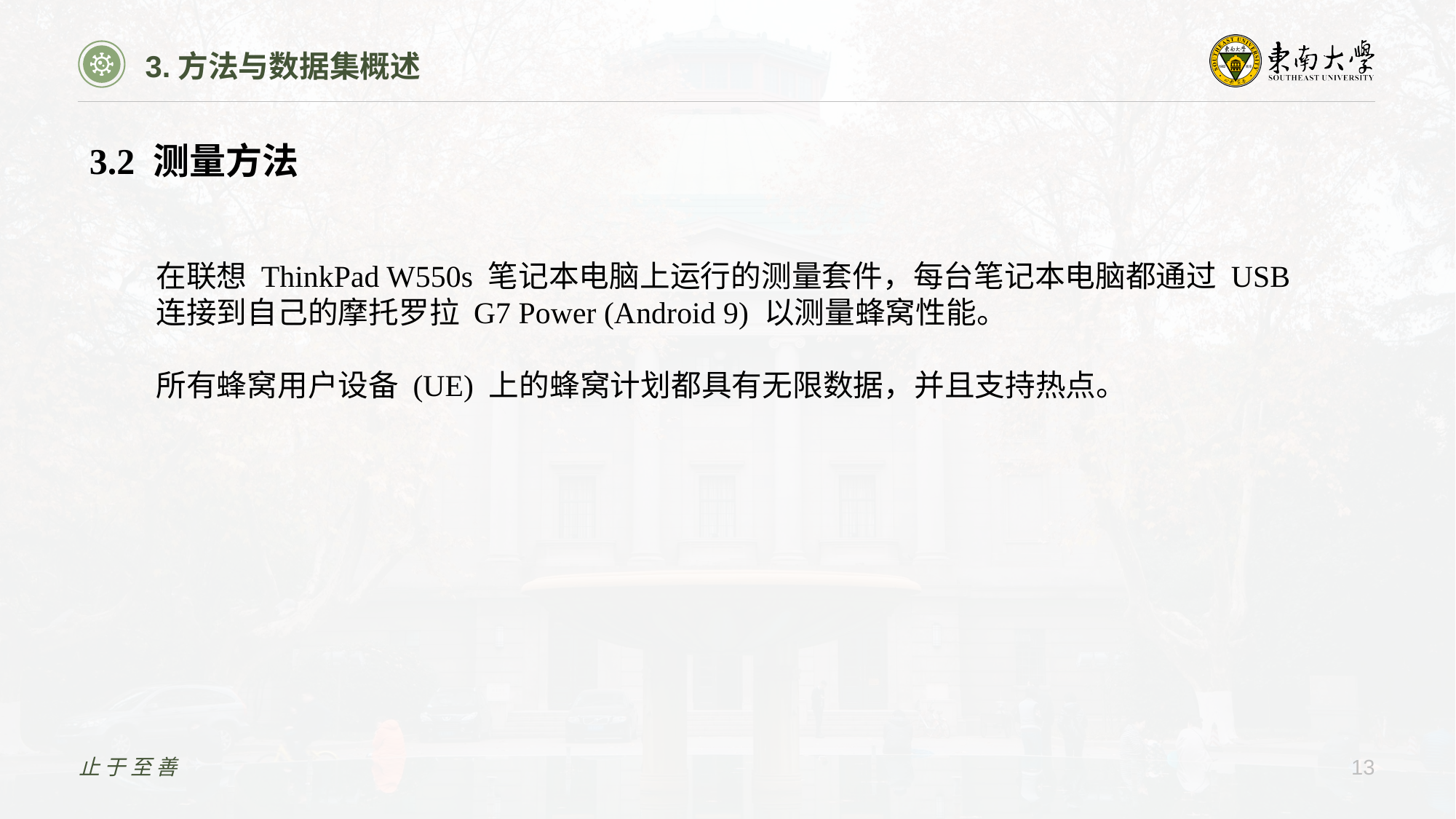

3.方法与数据集概述
3.2 测量方法
在联想 ThinkPad W550s 笔记本电脑上运行的测量套件，每台笔记本电脑都通过 USB 连接到自己的摩托罗拉 G7 Power (Android 9) 以测量蜂窝性能。

所有蜂窝用户设备 (UE) 上的蜂窝计划都具有无限数据，并且支持热点。
止于至善
13